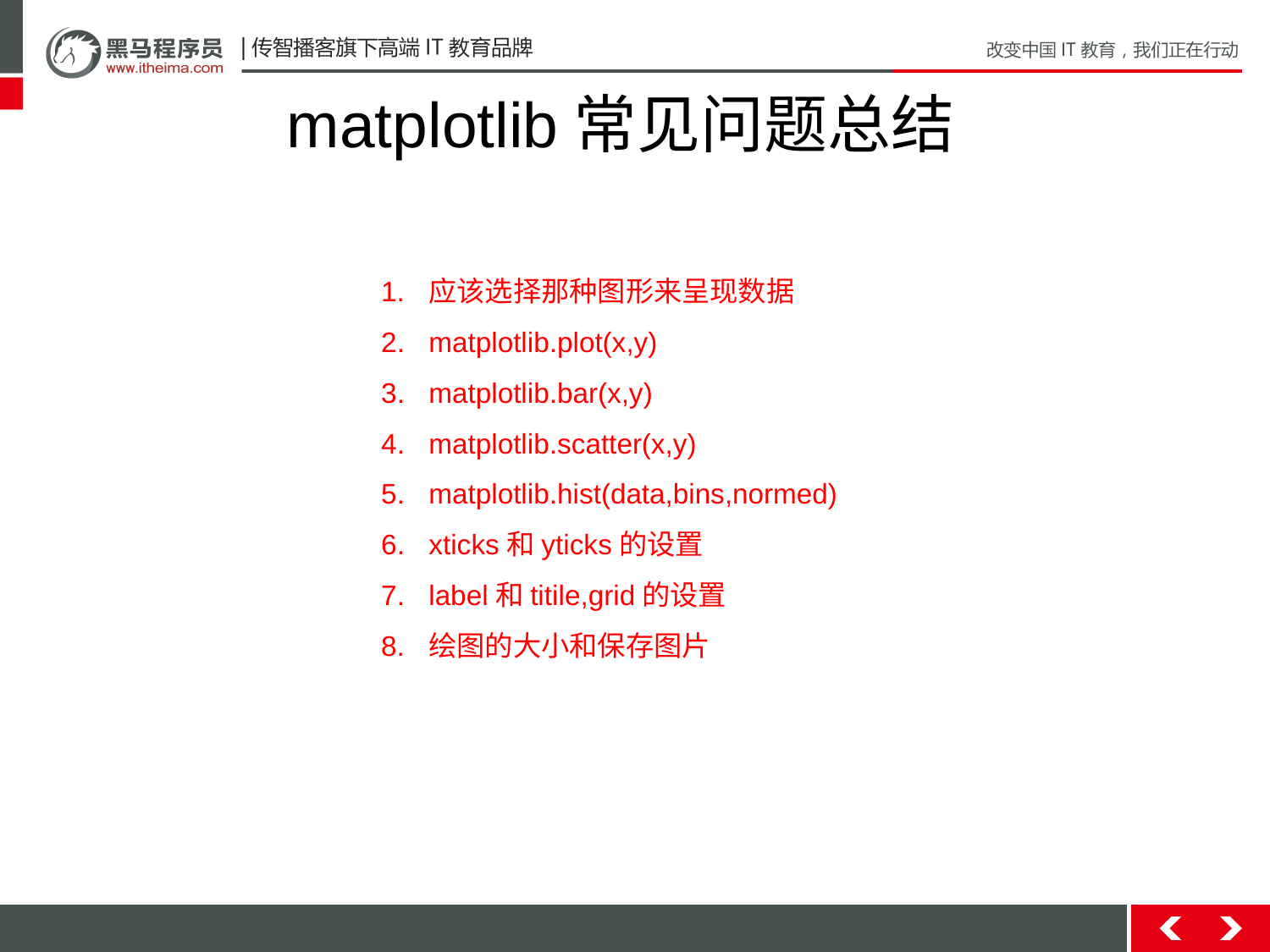

# matplotlib常见问题总结
应该选择那种图形来呈现数据
matplotlib.plot(x,y)
matplotlib.bar(x,y)
matplotlib.scatter(x,y)
matplotlib.hist(data,bins,normed)
xticks和yticks的设置
label和titile,grid的设置
绘图的大小和保存图片